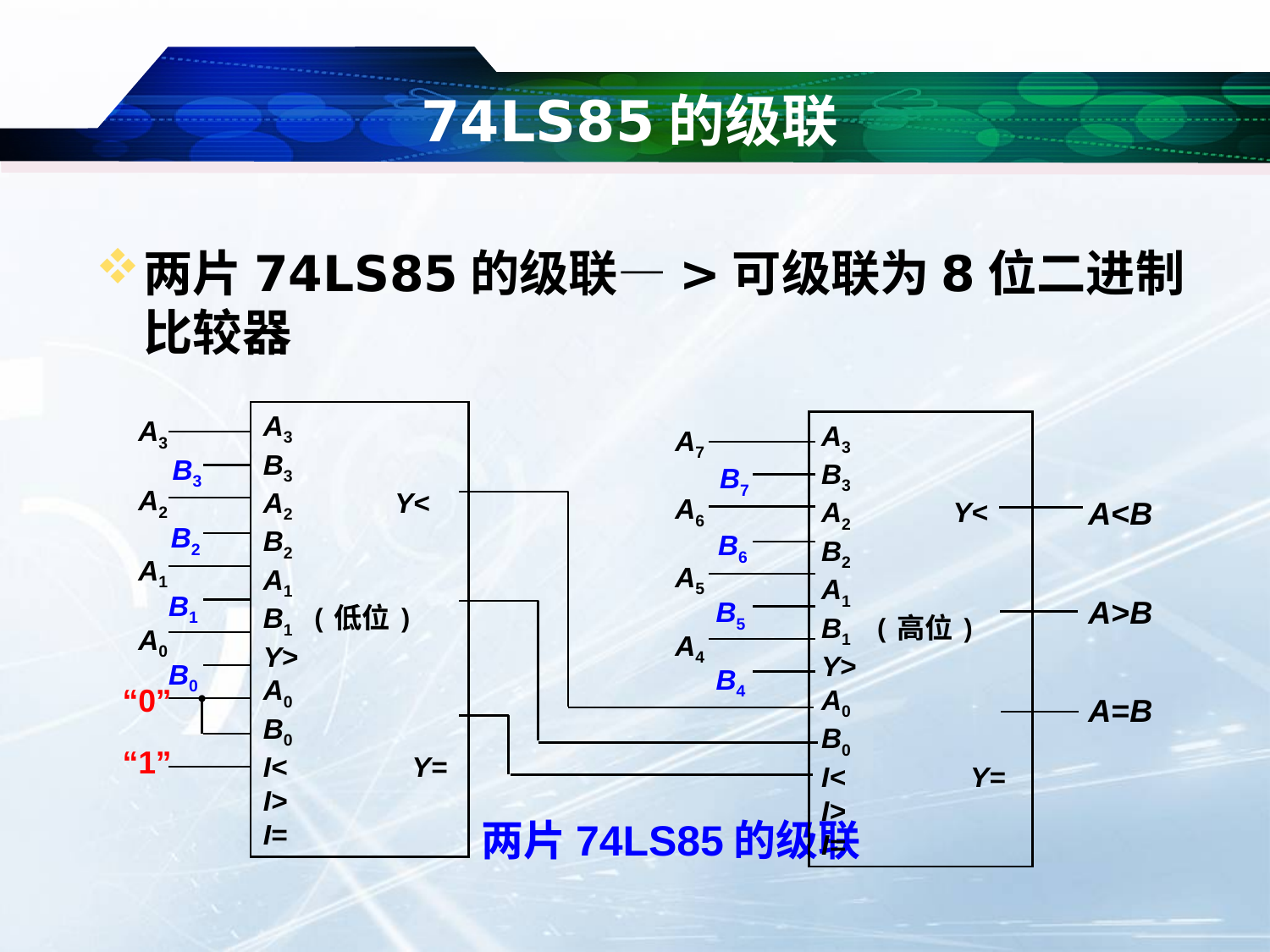

# 74LS85的级联
两片74LS85的级联—>可级联为8位二进制比较器
 A3
 A2
 A1
 A0
A3
B3
A2                       Y<
B2
A1
B1    (低位)   Y>
A0
B0
I<                Y=
I>
I=
 A7
 A6
 A5
 A4
A3
B3
A2                       Y<
B2
A1
B1     (高位)   Y>
A0
B0
I<                Y=
I>
I=

 B3
 B2
B1
B0

 B7
 B6
B5
B4
 A<B

 A>B

 A=B

“0”
“1”

两片74LS85的级联